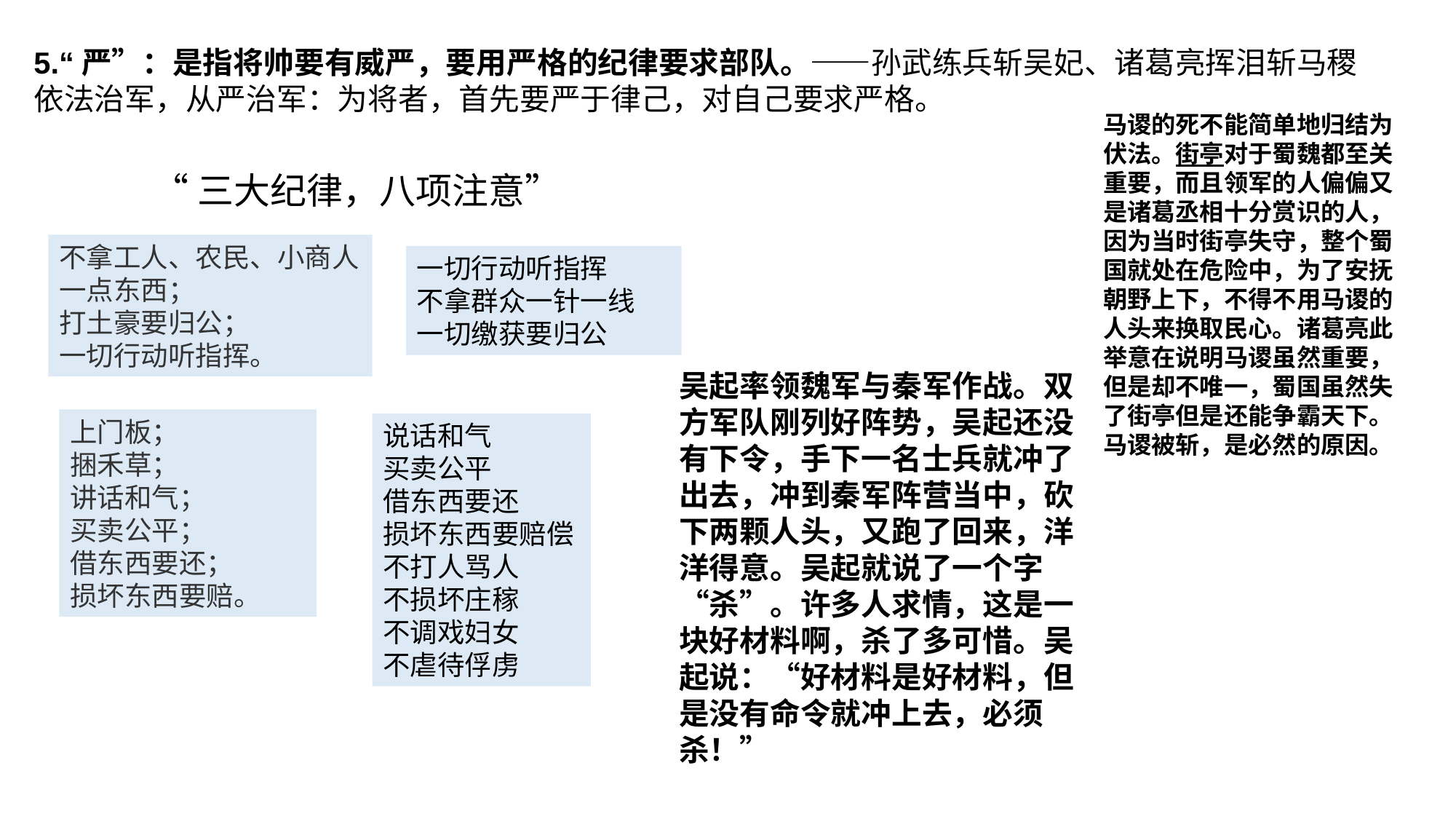

5.“严”：是指将帅要有威严，要用严格的纪律要求部队。——孙武练兵斩吴妃、诸葛亮挥泪斩马稷
依法治军，从严治军：为将者，首先要严于律己，对自己要求严格。

马谡的死不能简单地归结为伏法。街亭对于蜀魏都至关重要，而且领军的人偏偏又是诸葛丞相十分赏识的人，因为当时街亭失守，整个蜀国就处在危险中，为了安抚朝野上下，不得不用马谡的人头来换取民心。诸葛亮此举意在说明马谡虽然重要，但是却不唯一，蜀国虽然失了街亭但是还能争霸天下。马谡被斩，是必然的原因。
“三大纪律，八项注意”
不拿工人、农民、小商人一点东西；
打土豪要归公；
一切行动听指挥。
一切行动听指挥
不拿群众一针一线
一切缴获要归公
吴起率领魏军与秦军作战。双方军队刚列好阵势，吴起还没有下令，手下一名士兵就冲了出去，冲到秦军阵营当中，砍下两颗人头，又跑了回来，洋洋得意。吴起就说了一个字“杀”。许多人求情，这是一块好材料啊，杀了多可惜。吴起说：“好材料是好材料，但是没有命令就冲上去，必须杀！”
上门板；
捆禾草；
讲话和气；
买卖公平；
借东西要还；
损坏东西要赔。
说话和气
买卖公平
借东西要还
损坏东西要赔偿
不打人骂人
不损坏庄稼
不调戏妇女
不虐待俘虏